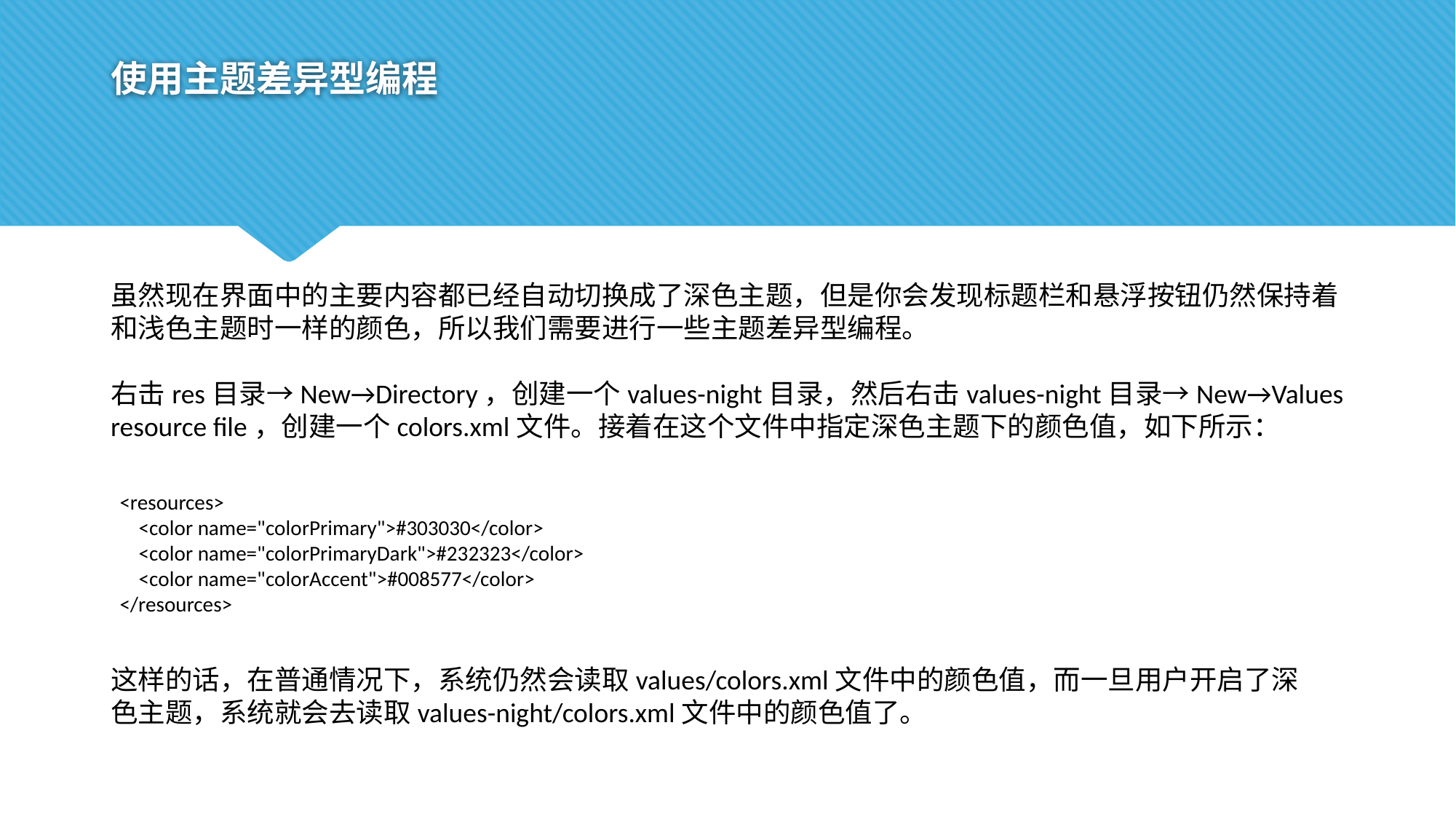

# 使用主题差异型编程
虽然现在界面中的主要内容都已经自动切换成了深色主题，但是你会发现标题栏和悬浮按钮仍然保持着和浅色主题时一样的颜色，所以我们需要进行一些主题差异型编程。

右击res目录→New→Directory，创建一个values-night目录，然后右击values-night目录→New→Values resource file，创建一个colors.xml文件。接着在这个文件中指定深色主题下的颜色值，如下所示：
<resources>
    <color name="colorPrimary">#303030</color>
    <color name="colorPrimaryDark">#232323</color>
    <color name="colorAccent">#008577</color>
</resources>
这样的话，在普通情况下，系统仍然会读取values/colors.xml文件中的颜色值，而一旦用户开启了深色主题，系统就会去读取values-night/colors.xml文件中的颜色值了。